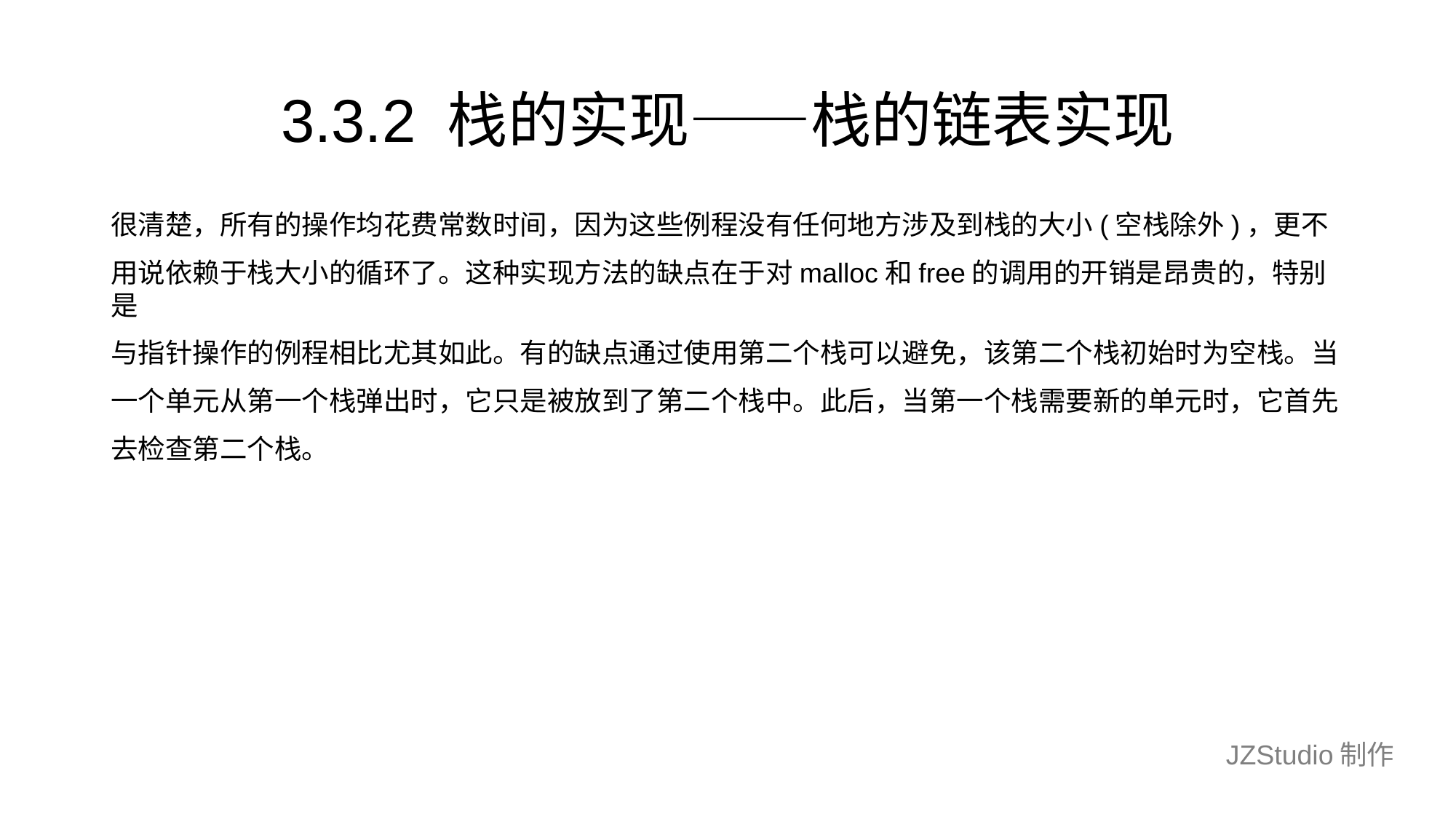

# 3.3.2 栈的实现——栈的链表实现
很清楚，所有的操作均花费常数时间，因为这些例程没有任何地方涉及到栈的大小(空栈除外)，更不
用说依赖于栈大小的循环了。这种实现方法的缺点在于对malloc和free的调用的开销是昂贵的，特别是
与指针操作的例程相比尤其如此。有的缺点通过使用第二个栈可以避免，该第二个栈初始时为空栈。当
一个单元从第一个栈弹出时，它只是被放到了第二个栈中。此后，当第一个栈需要新的单元时，它首先
去检查第二个栈。